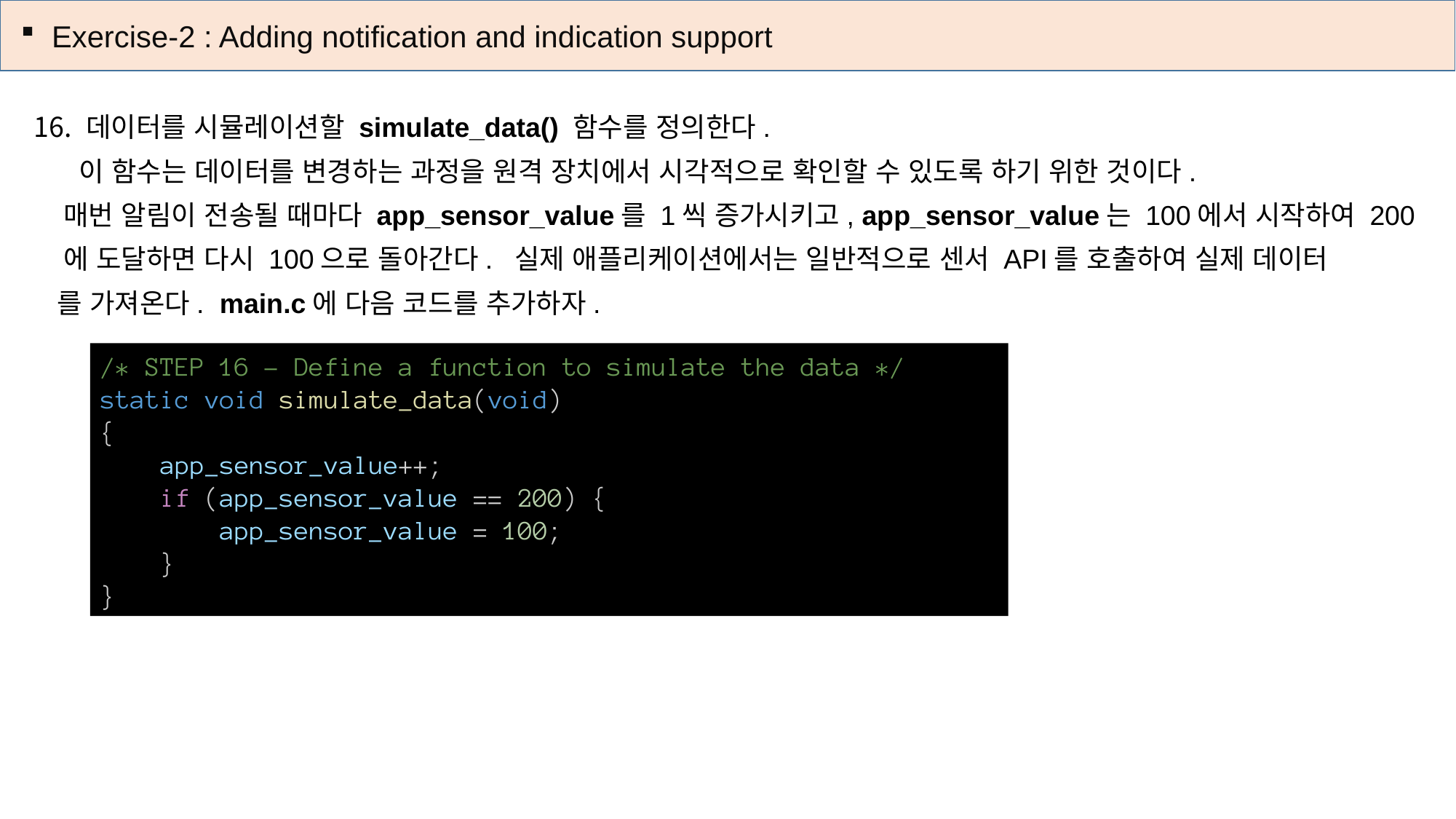

Exercise-2 : Adding notification and indication support
 데이터를 시뮬레이션할 simulate_data() 함수를 정의한다.
     이 함수는 데이터를 변경하는 과정을 원격 장치에서 시각적으로 확인할 수 있도록 하기 위한 것이다.
   매번 알림이 전송될 때마다 app_sensor_value를 1씩 증가시키고, app_sensor_value는 100에서 시작하여 200
   에 도달하면 다시 100으로 돌아간다.  실제 애플리케이션에서는 일반적으로 센서 API를 호출하여 실제 데이터
   를 가져온다.  main.c에 다음 코드를 추가하자.
/* STEP 16 - Define a function to simulate the data */
static void simulate_data(void)
{
    app_sensor_value++;
    if (app_sensor_value == 200) {
        app_sensor_value = 100;
    }
}